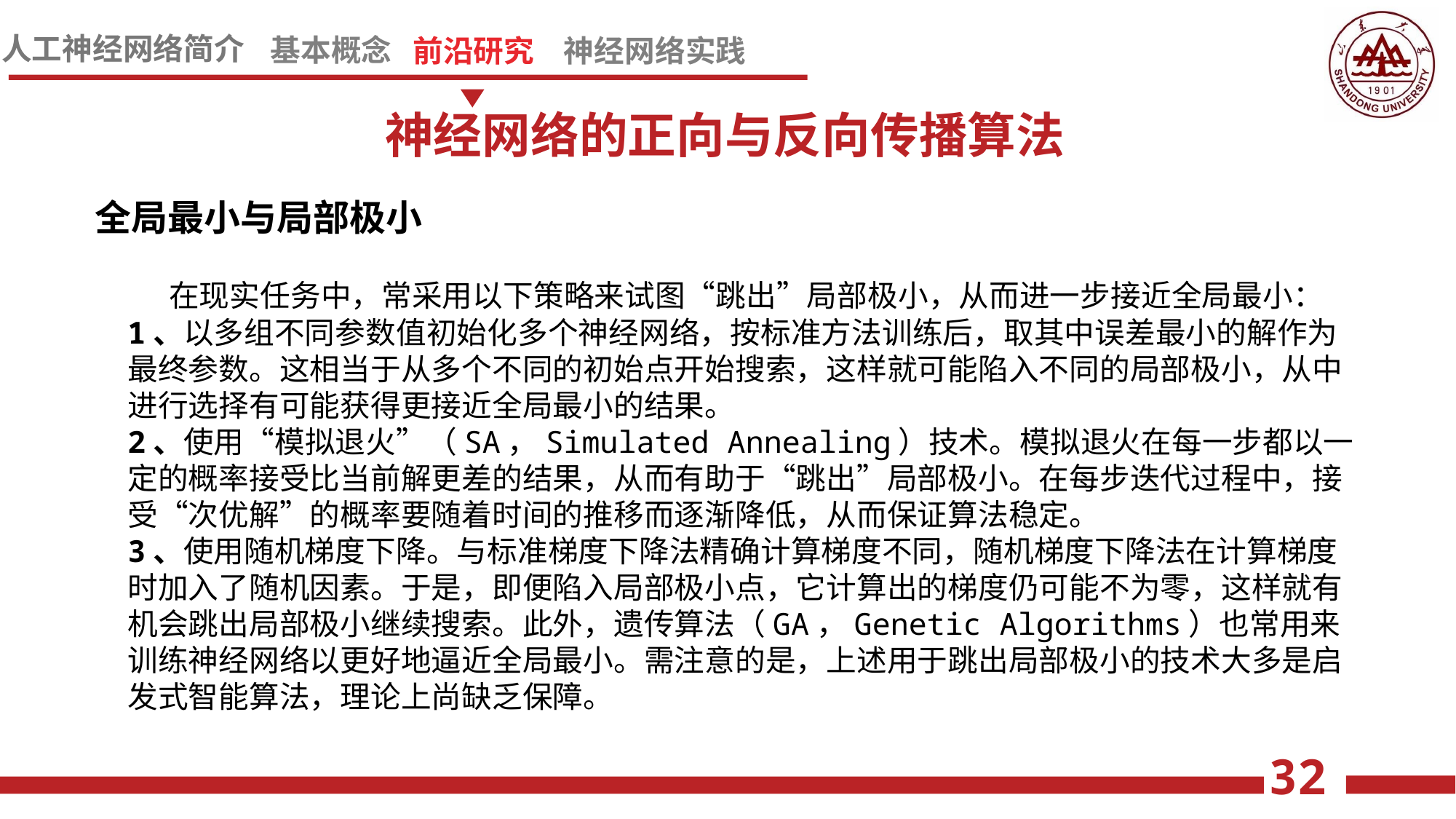

神经网络的正向与反向传播算法
 全局最小与局部极小
    在现实任务中，常采用以下策略来试图“跳出”局部极小，从而进一步接近全局最小：
1、以多组不同参数值初始化多个神经网络，按标准方法训练后，取其中误差最小的解作为最终参数。这相当于从多个不同的初始点开始搜索，这样就可能陷入不同的局部极小，从中进行选择有可能获得更接近全局最小的结果。
2、使用“模拟退火”（SA，Simulated Annealing）技术。模拟退火在每一步都以一定的概率接受比当前解更差的结果，从而有助于“跳出”局部极小。在每步迭代过程中，接受“次优解”的概率要随着时间的推移而逐渐降低，从而保证算法稳定。
3、使用随机梯度下降。与标准梯度下降法精确计算梯度不同，随机梯度下降法在计算梯度时加入了随机因素。于是，即便陷入局部极小点，它计算出的梯度仍可能不为零，这样就有机会跳出局部极小继续搜索。此外，遗传算法（GA，Genetic Algorithms）也常用来训练神经网络以更好地逼近全局最小。需注意的是，上述用于跳出局部极小的技术大多是启发式智能算法，理论上尚缺乏保障。